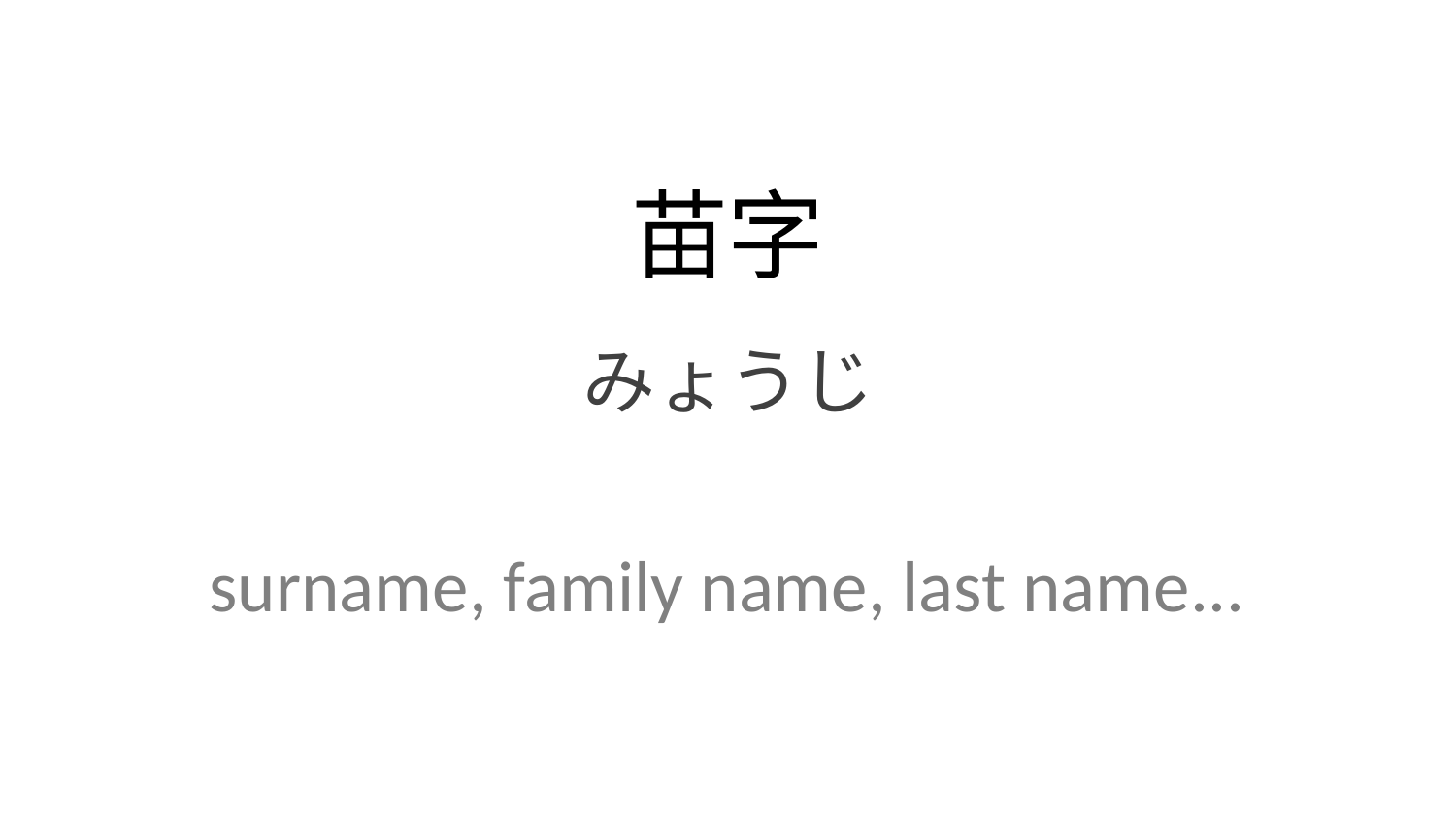

苗字

みょうじ
surname, family name, last name...